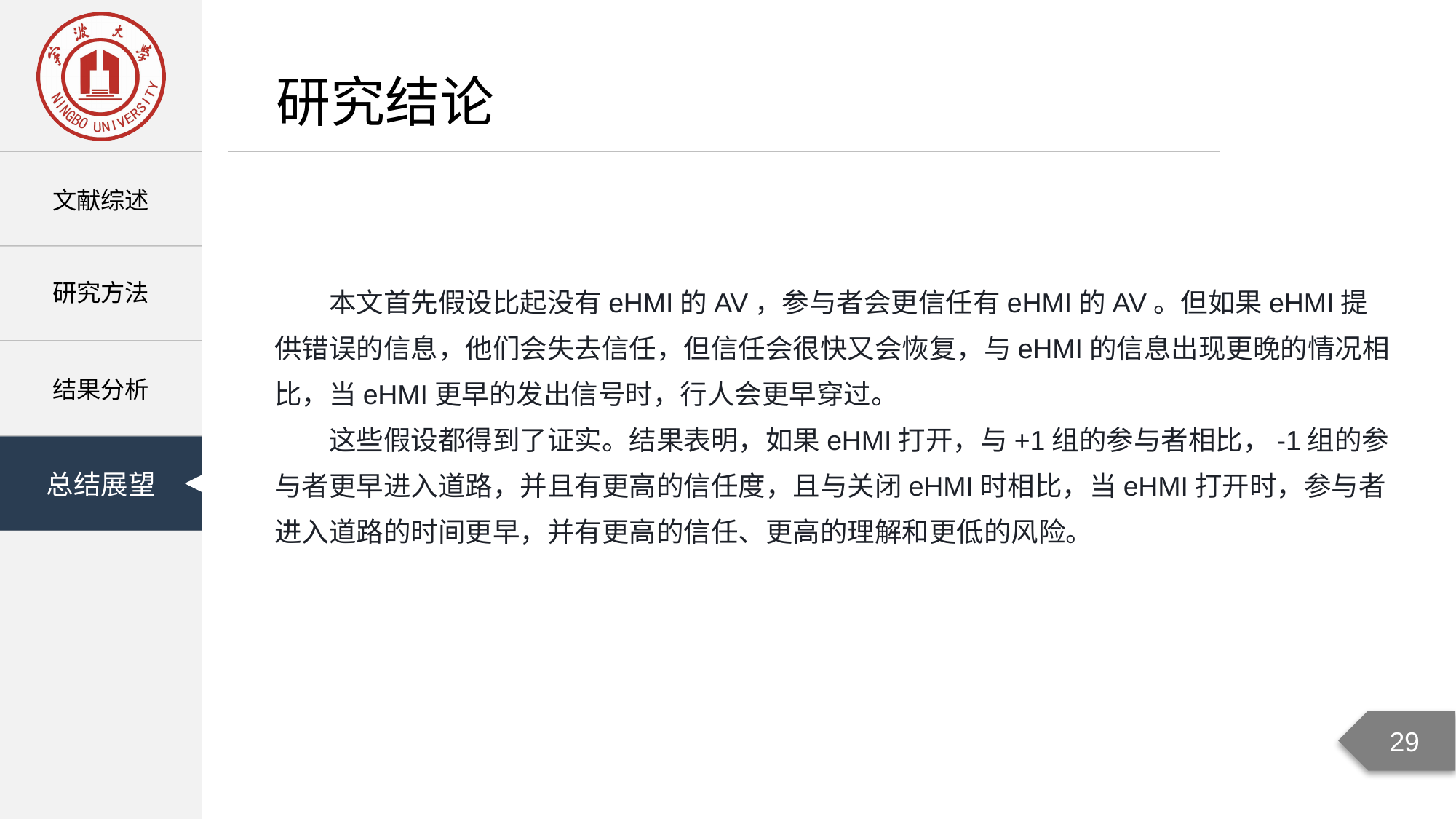

研究结论
本文首先假设比起没有eHMI的AV，参与者会更信任有eHMI的AV。但如果eHMI提供错误的信息，他们会失去信任，但信任会很快又会恢复，与eHMI的信息出现更晚的情况相比，当eHMI更早的发出信号时，行人会更早穿过。
这些假设都得到了证实。结果表明，如果eHMI打开，与+1组的参与者相比，-1组的参与者更早进入道路，并且有更高的信任度，且与关闭eHMI时相比，当eHMI打开时，参与者进入道路的时间更早，并有更高的信任、更高的理解和更低的风险。